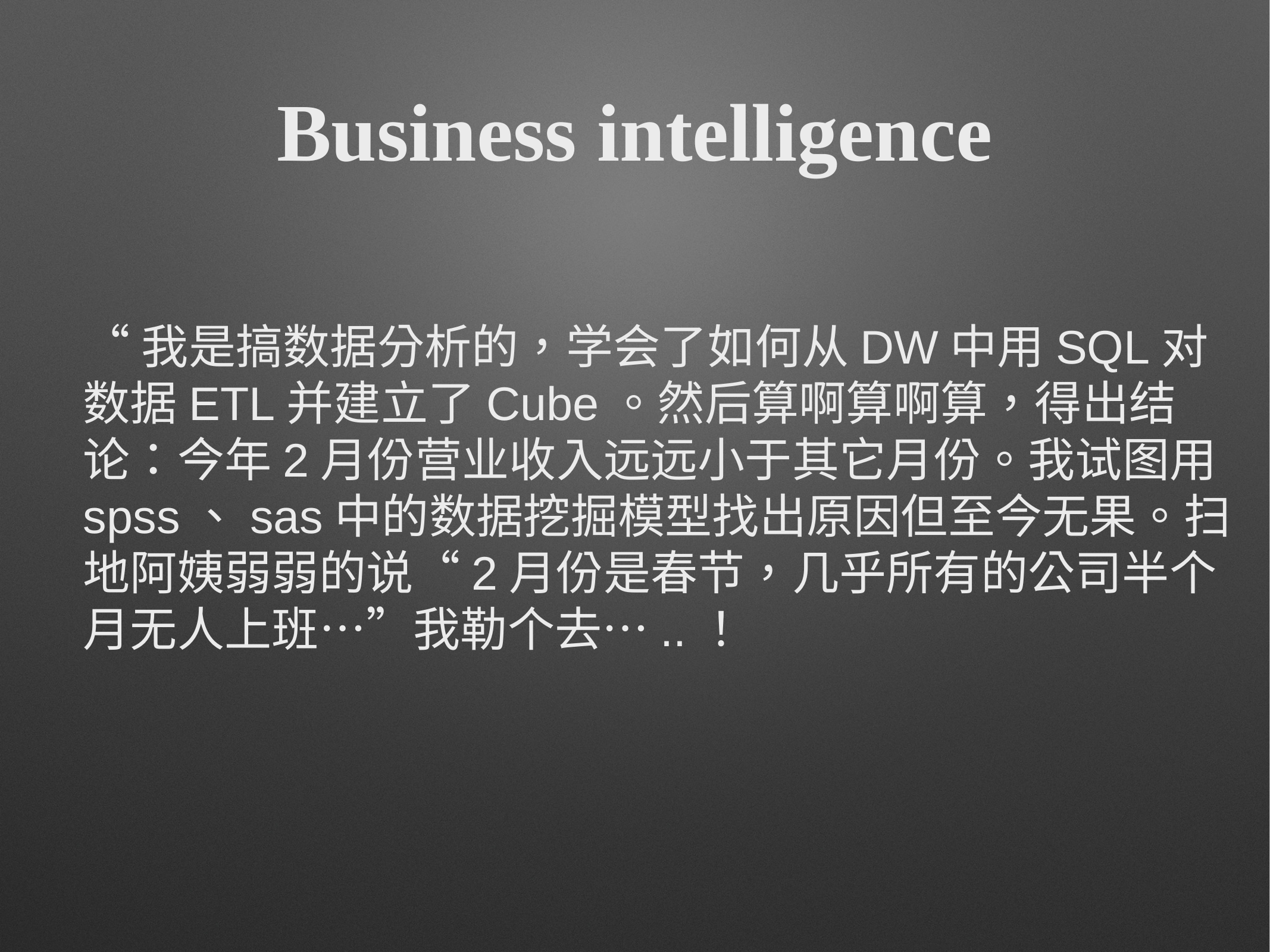

# Business intelligence
“我是搞数据分析的，学会了如何从DW中用SQL对数据ETL并建立了Cube。然后算啊算啊算，得出结论：今年2月份营业收入远远小于其它月份。我试图用spss、sas中的数据挖掘模型找出原因但至今无果。扫地阿姨弱弱的说“2月份是春节，几乎所有的公司半个月无人上班…”我勒个去…..！